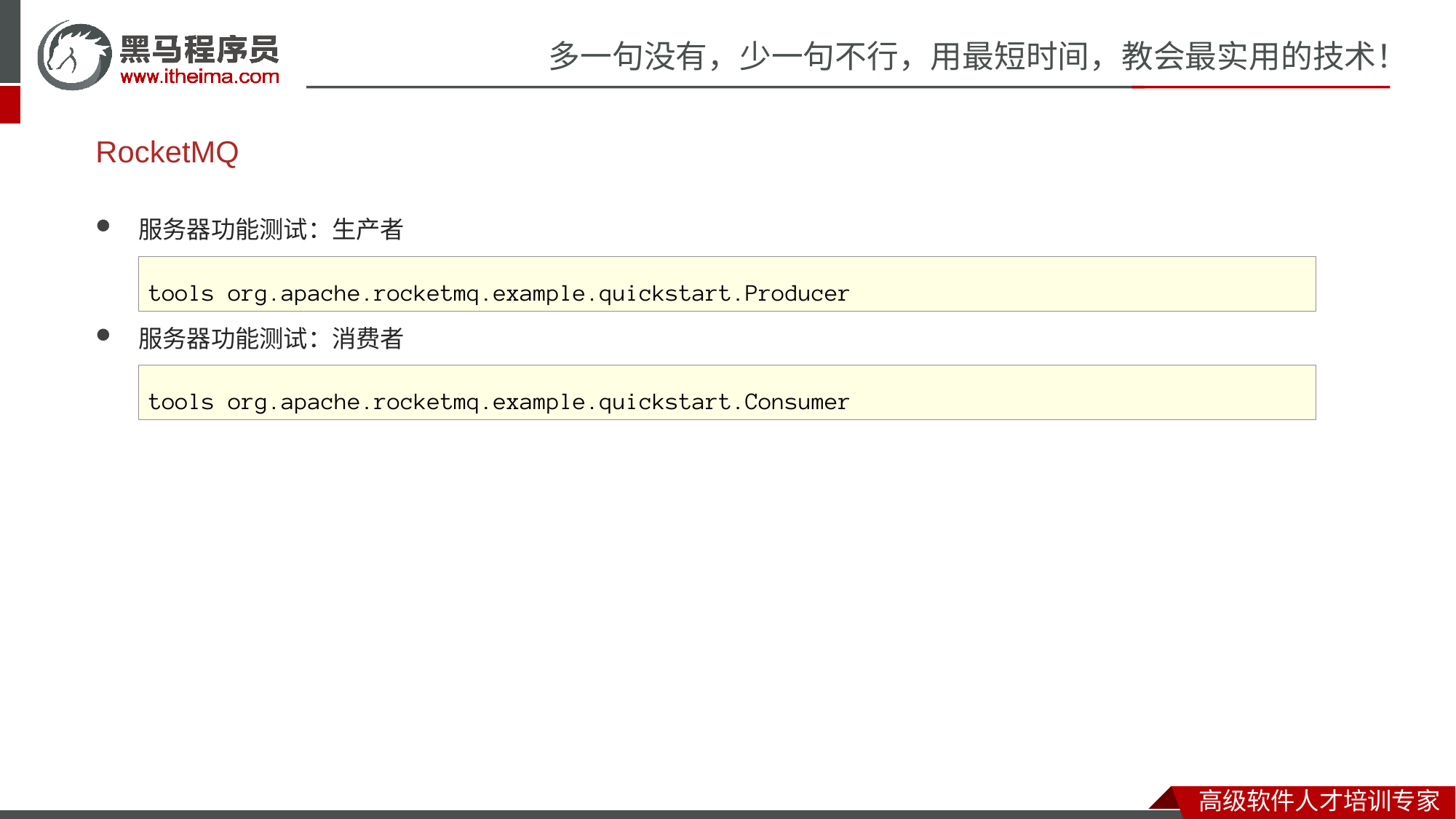

# RocketMQ
服务器功能测试：生产者

服务器功能测试：消费者
tools org.apache.rocketmq.example.quickstart.Producer
tools org.apache.rocketmq.example.quickstart.Consumer